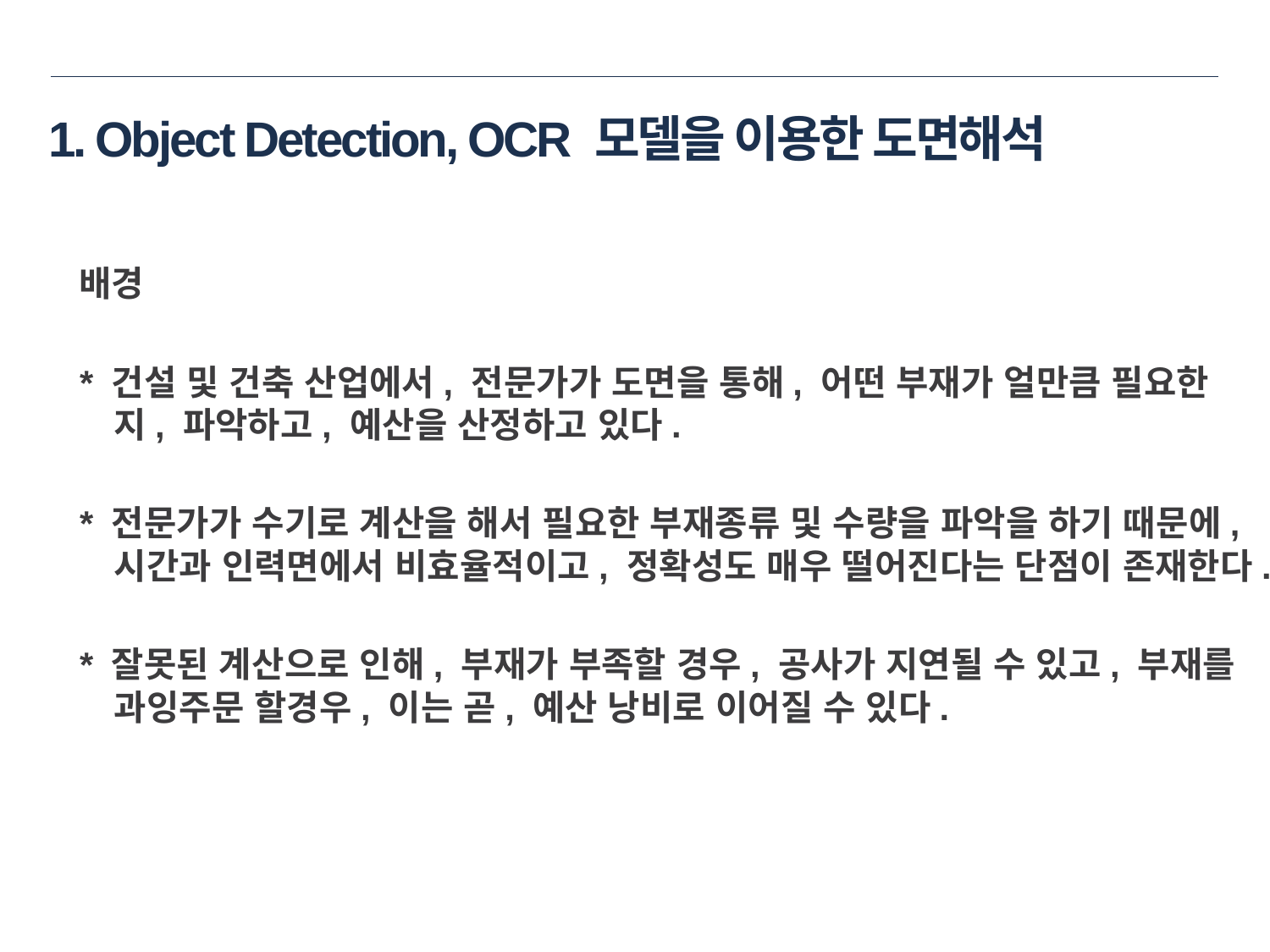

# 1. Object Detection, OCR 모델을 이용한 도면해석

  배경

   * 건설 및 건축 산업에서, 전문가가 도면을 통해, 어떤 부재가 얼만큼 필요한지, 파악하고, 예산을 산정하고 있다.

   * 전문가가 수기로 계산을 해서 필요한 부재종류 및 수량을 파악을 하기 때문에, 시간과 인력면에서 비효율적이고, 정확성도 매우 떨어진다는 단점이 존재한다.

   * 잘못된 계산으로 인해, 부재가 부족할 경우, 공사가 지연될 수 있고, 부재를 과잉주문 할경우, 이는 곧, 예산 낭비로 이어질 수 있다.